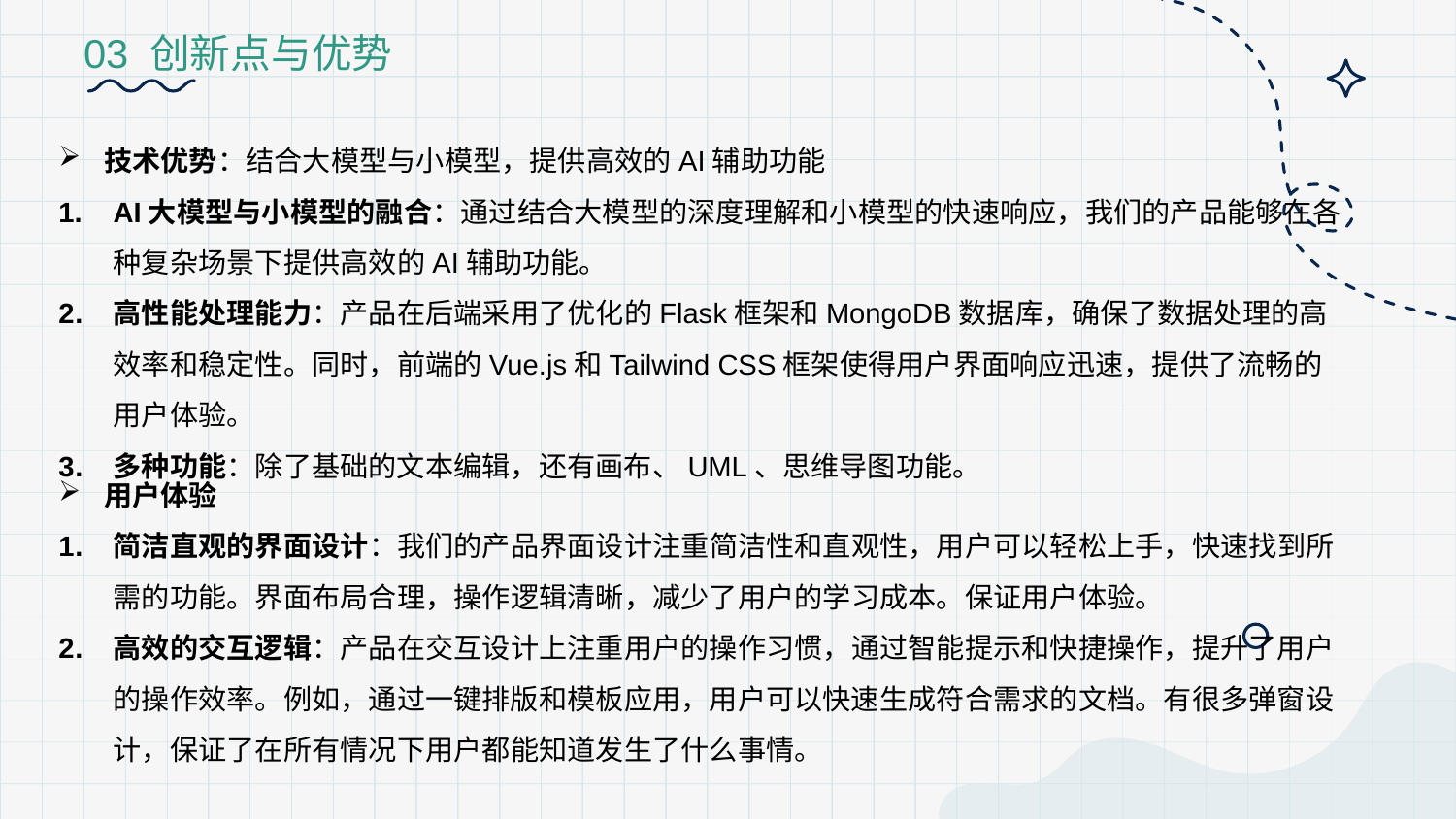

03 创新点与优势

技术优势：结合大模型与小模型，提供高效的AI辅助功能
AI大模型与小模型的融合：通过结合大模型的深度理解和小模型的快速响应，我们的产品能够在各种复杂场景下提供高效的AI辅助功能。
高性能处理能力：产品在后端采用了优化的Flask框架和MongoDB数据库，确保了数据处理的高效率和稳定性。同时，前端的Vue.js和Tailwind CSS框架使得用户界面响应迅速，提供了流畅的用户体验。
多种功能：除了基础的文本编辑，还有画布、UML、思维导图功能。

用户体验
简洁直观的界面设计：我们的产品界面设计注重简洁性和直观性，用户可以轻松上手，快速找到所需的功能。界面布局合理，操作逻辑清晰，减少了用户的学习成本。保证用户体验。
高效的交互逻辑：产品在交互设计上注重用户的操作习惯，通过智能提示和快捷操作，提升了用户的操作效率。例如，通过一键排版和模板应用，用户可以快速生成符合需求的文档。有很多弹窗设计，保证了在所有情况下用户都能知道发生了什么事情。